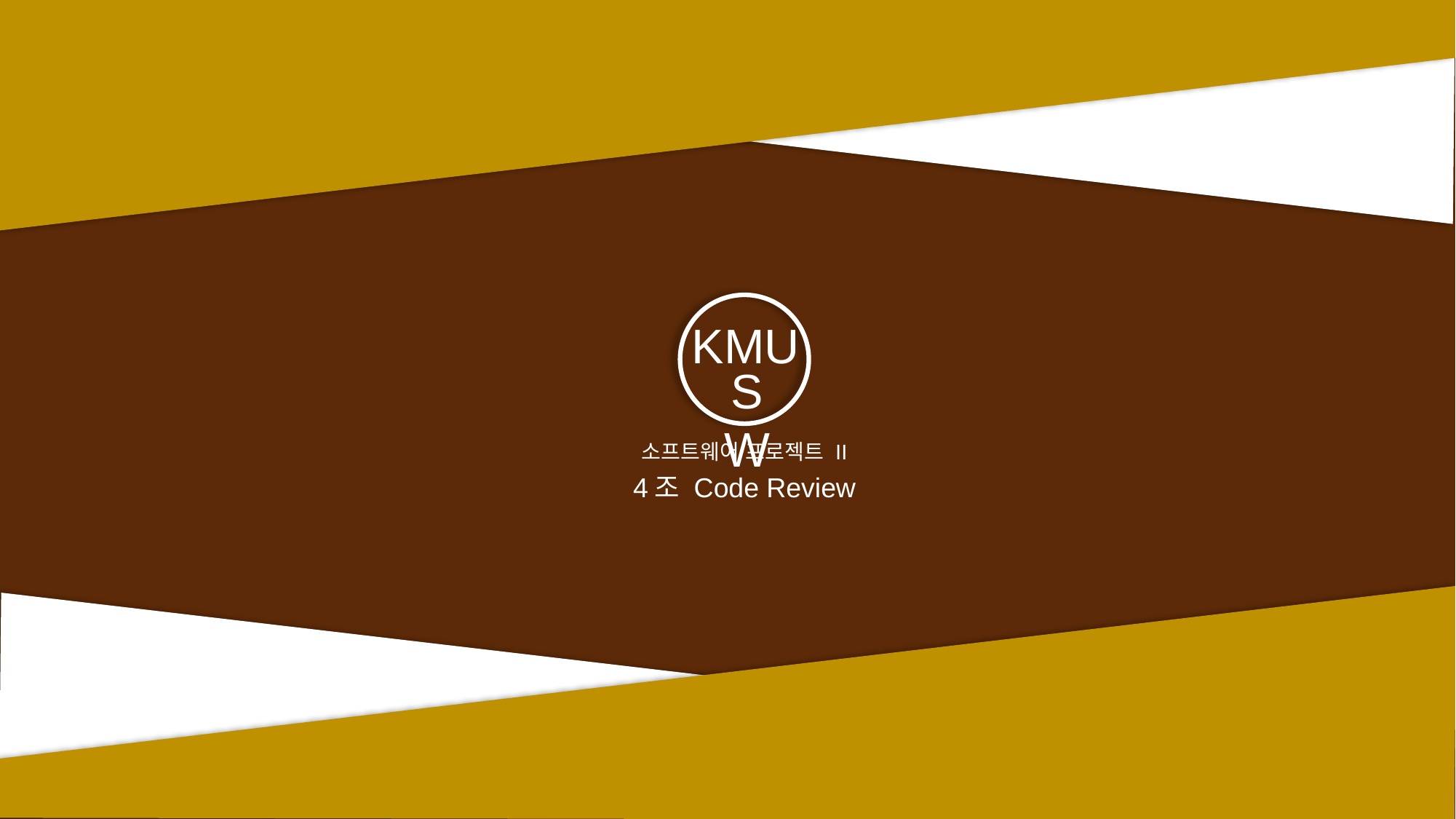

KMU
SW
소프트웨어 프로젝트 II
4조 Code Review